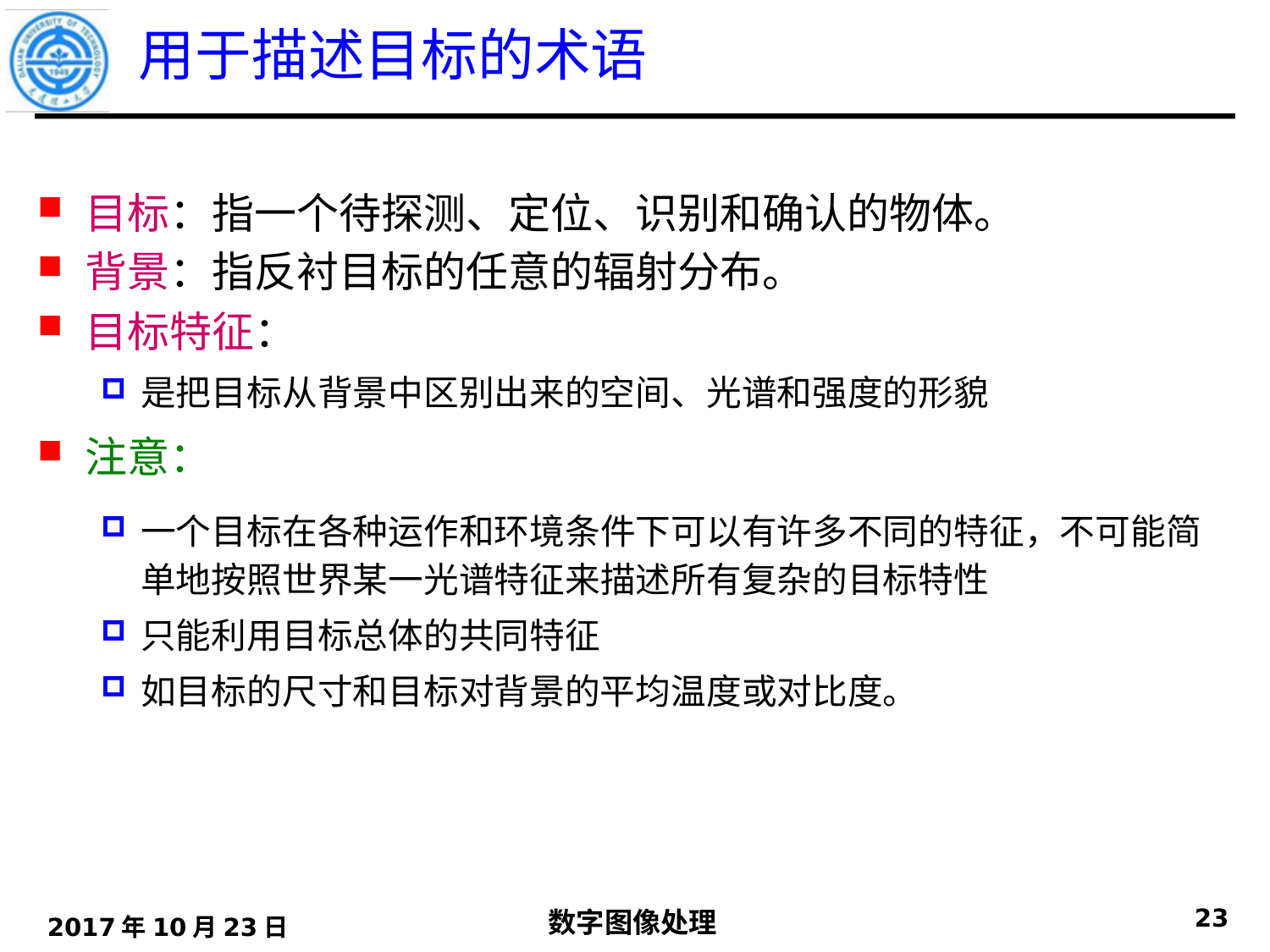

# 用于描述目标的术语
目标：指一个待探测、定位、识别和确认的物体。
背景：指反衬目标的任意的辐射分布。
目标特征：
是把目标从背景中区别出来的空间、光谱和强度的形貌
注意：
一个目标在各种运作和环境条件下可以有许多不同的特征，不可能简单地按照世界某一光谱特征来描述所有复杂的目标特性
只能利用目标总体的共同特征
如目标的尺寸和目标对背景的平均温度或对比度。